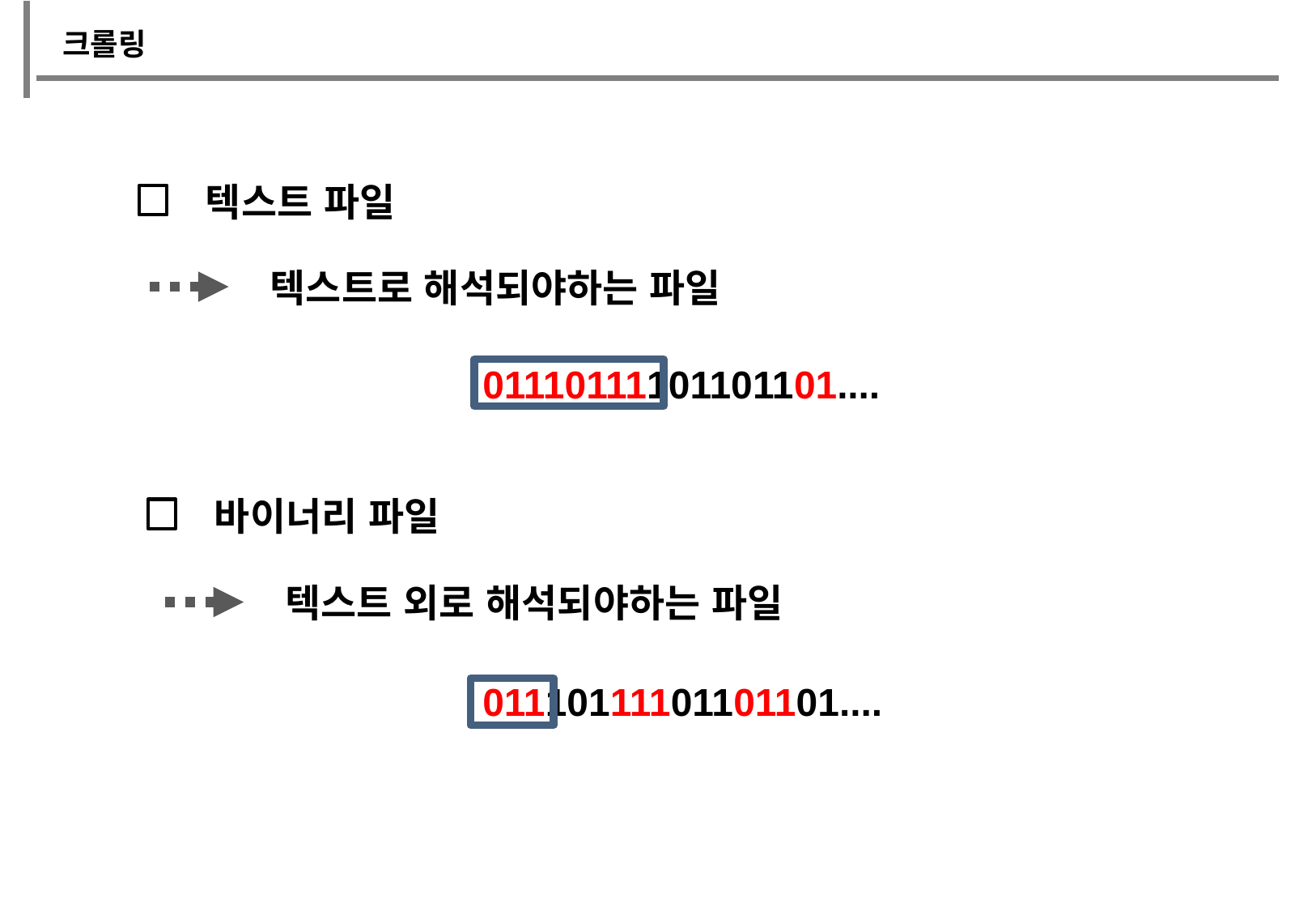

크롤링

텍스트 파일

텍스트로 해석되야하는 파일
01110111101101101....

바이너리 파일

텍스트 외로 해석되야하는 파일
01110111101101101....